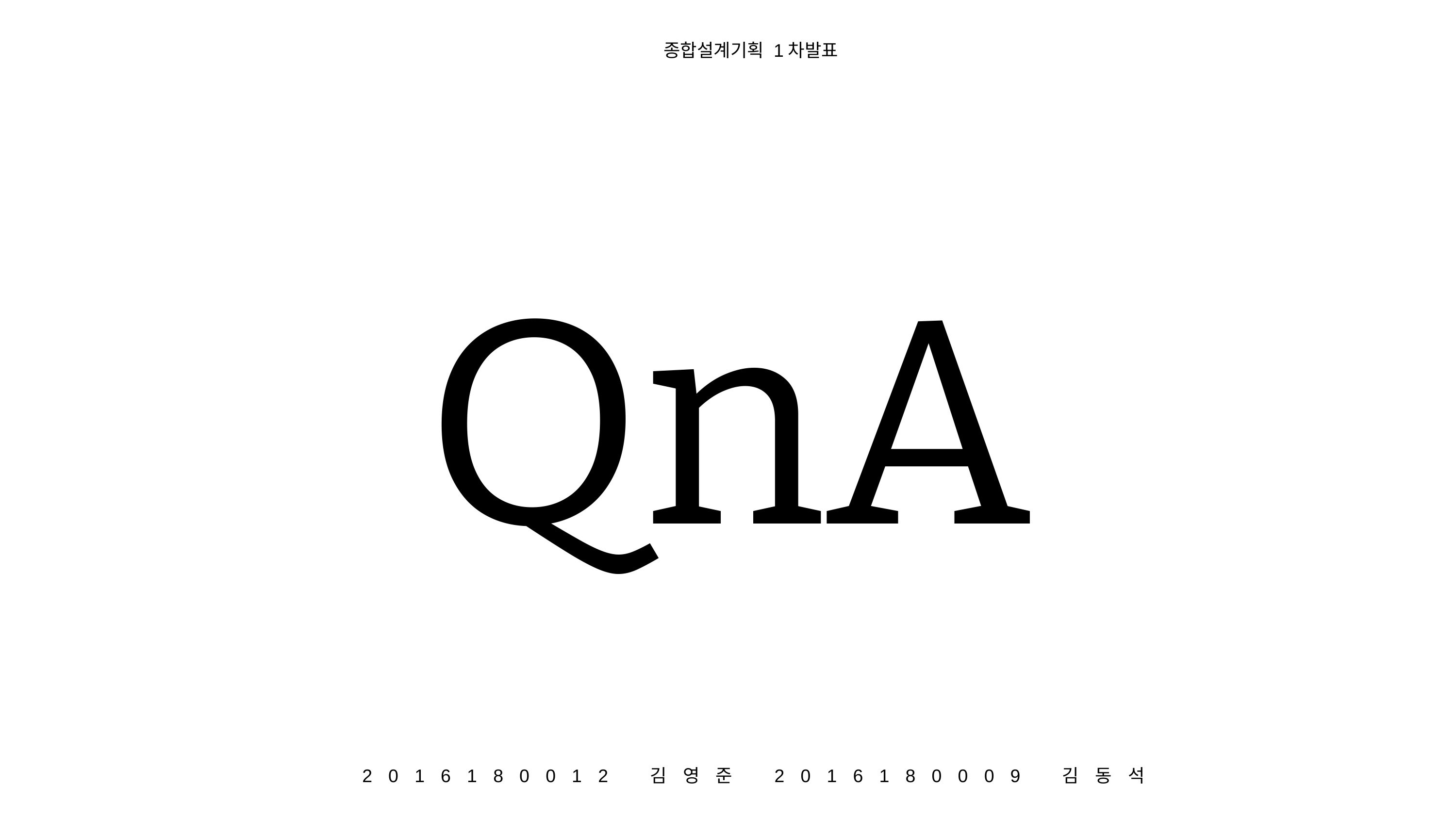

종합설계기획 1차발표
QnA
2016180012 김영준 2016180009 김동석